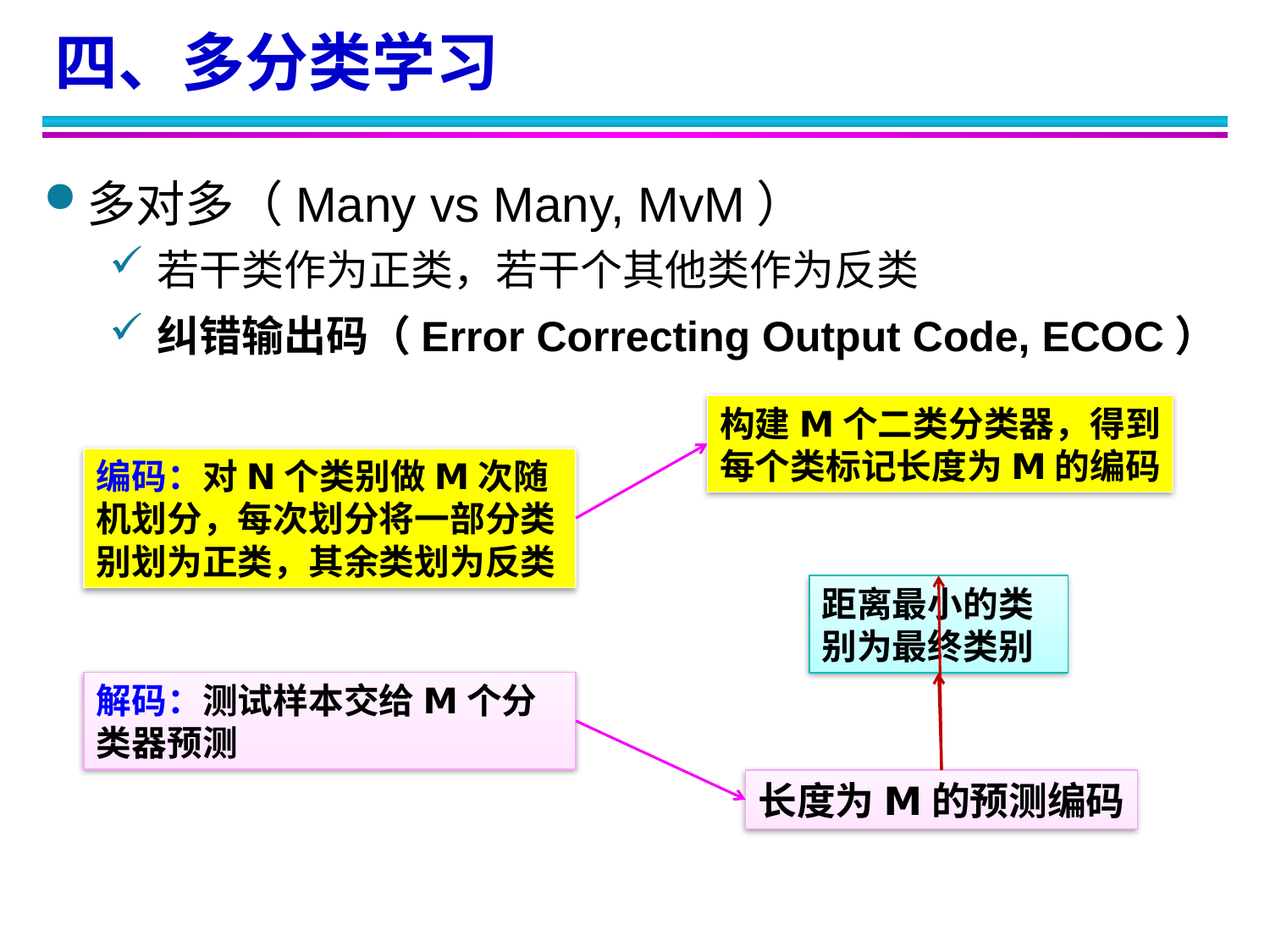

四、多分类学习
多对多（Many vs Many, MvM）
若干类作为正类，若干个其他类作为反类
纠错输出码（Error Correcting Output Code, ECOC）
构建M个二类分类器，得到
每个类标记长度为M的编码
编码：对N个类别做M次随机划分，每次划分将一部分类别划为正类，其余类划为反类
距离最小的类别为最终类别
解码：测试样本交给M个分类器预测
长度为M的预测编码